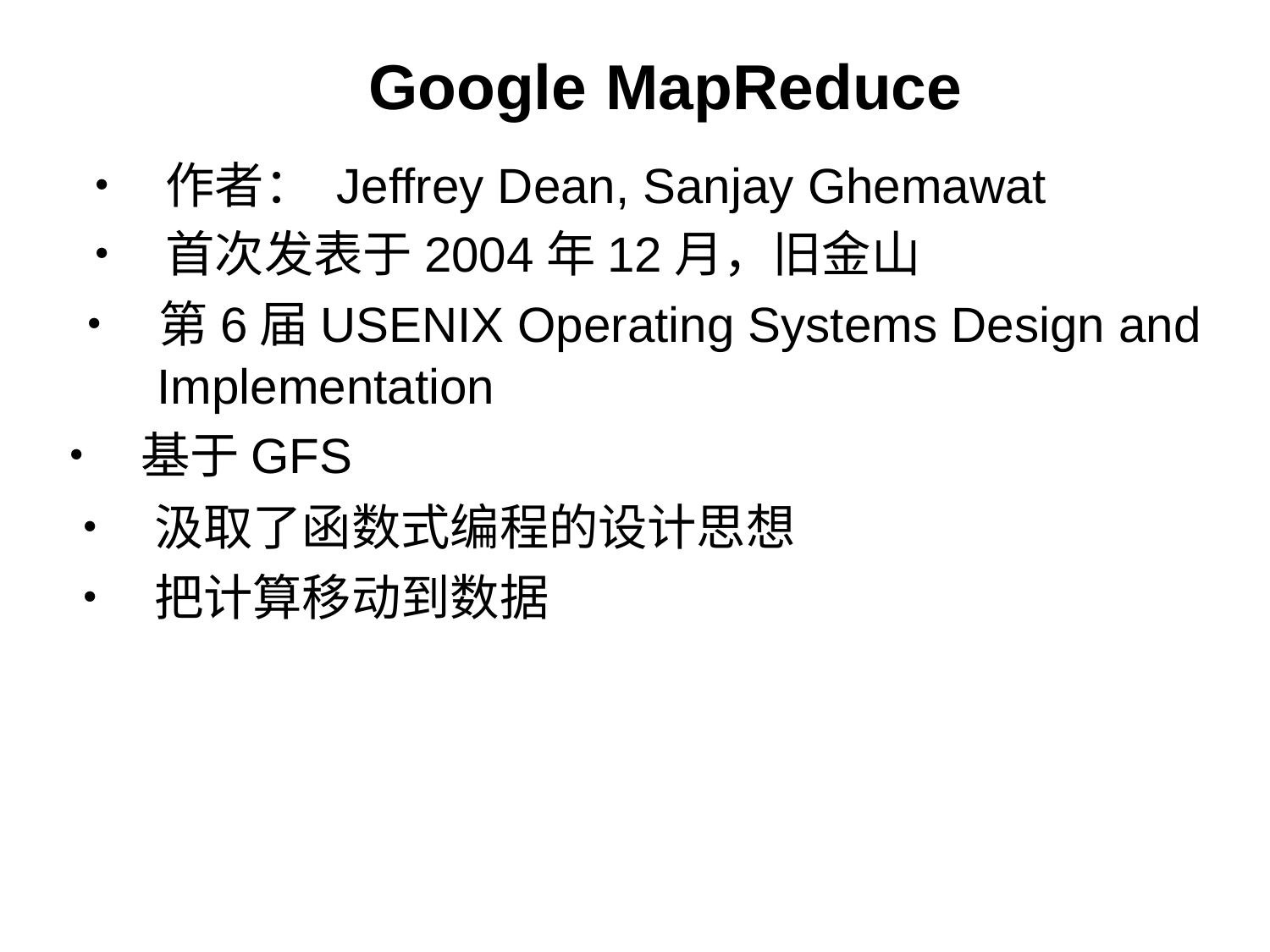

Google MapReduce
•   作者： Jeffrey Dean, Sanjay Ghemawat
•   首次发表于2004年12月，旧金山
•   第6届USENIX Operating Systems Design and
Implementation
•   基于GFS
•   汲取了函数式编程的设计思想
•   把计算移动到数据